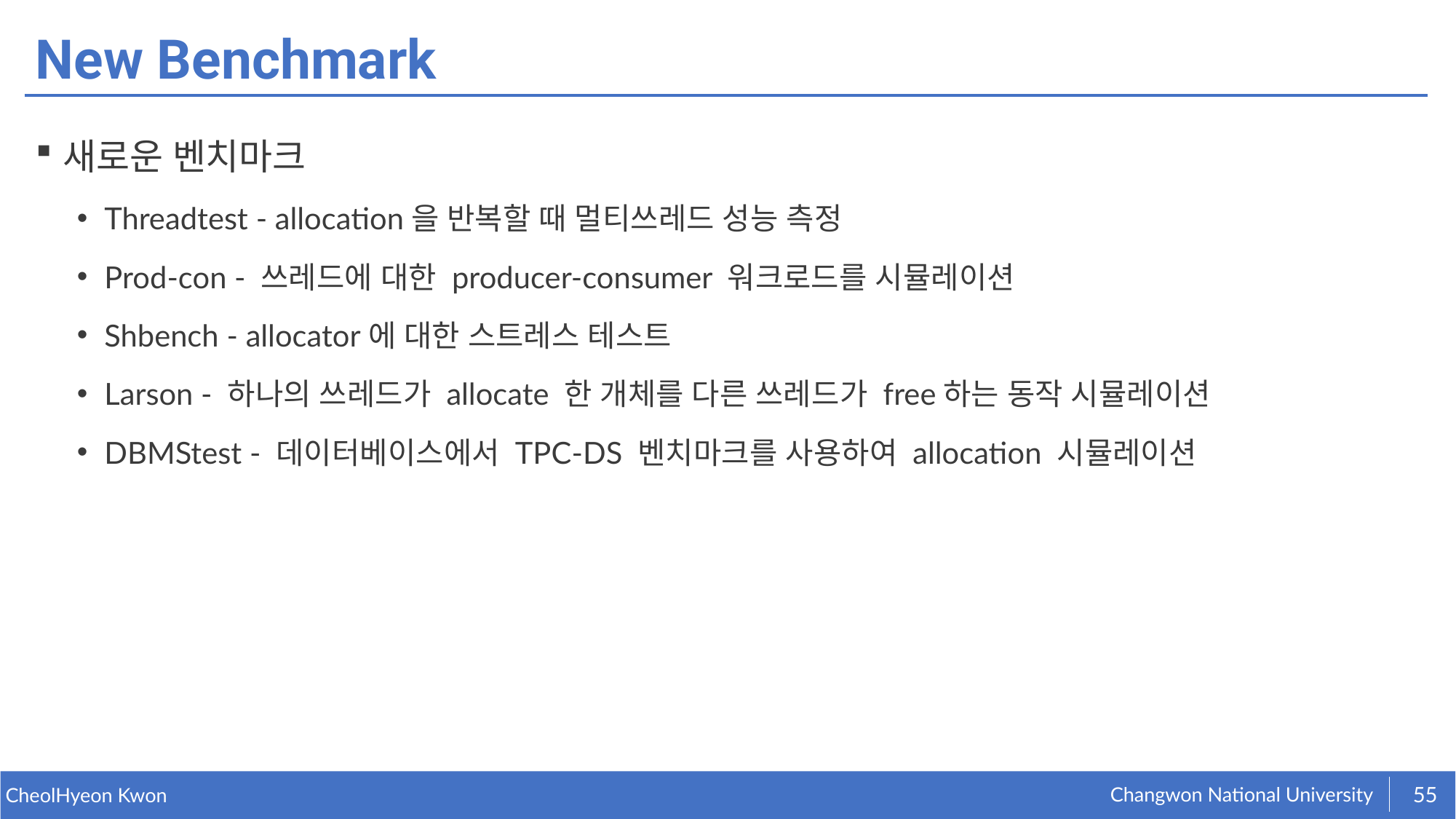

# New Benchmark
새로운 벤치마크
Threadtest - allocation을 반복할 때 멀티쓰레드 성능 측정
Prod-con - 쓰레드에 대한 producer-consumer 워크로드를 시뮬레이션
Shbench - allocator에 대한 스트레스 테스트
Larson - 하나의 쓰레드가 allocate 한 개체를 다른 쓰레드가 free하는 동작 시뮬레이션
DBMStest - 데이터베이스에서 TPC-DS 벤치마크를 사용하여 allocation 시뮬레이션
55